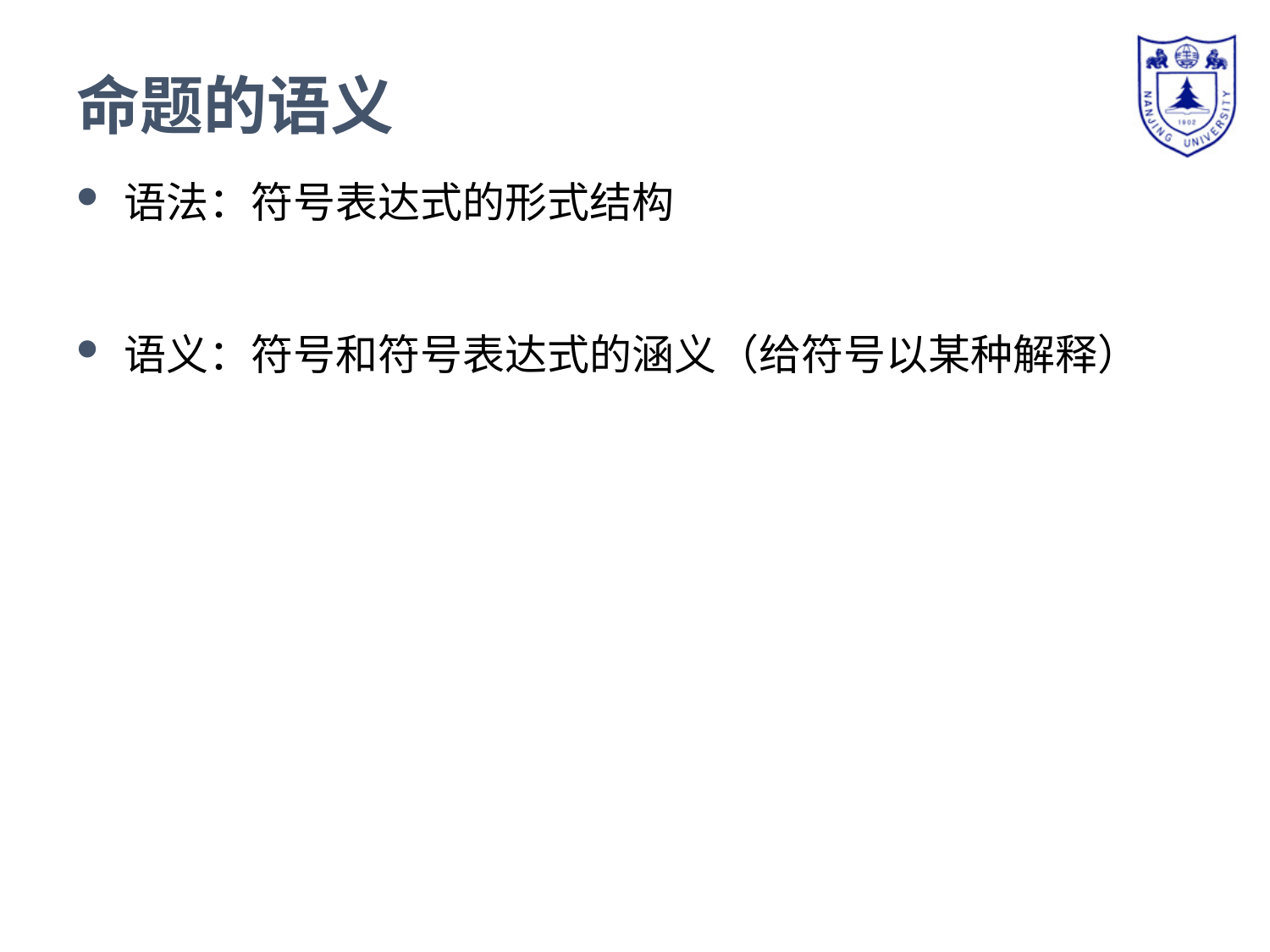

# 命题的语义
语法：符号表达式的形式结构

语义：符号和符号表达式的涵义（给符号以某种解释）

2